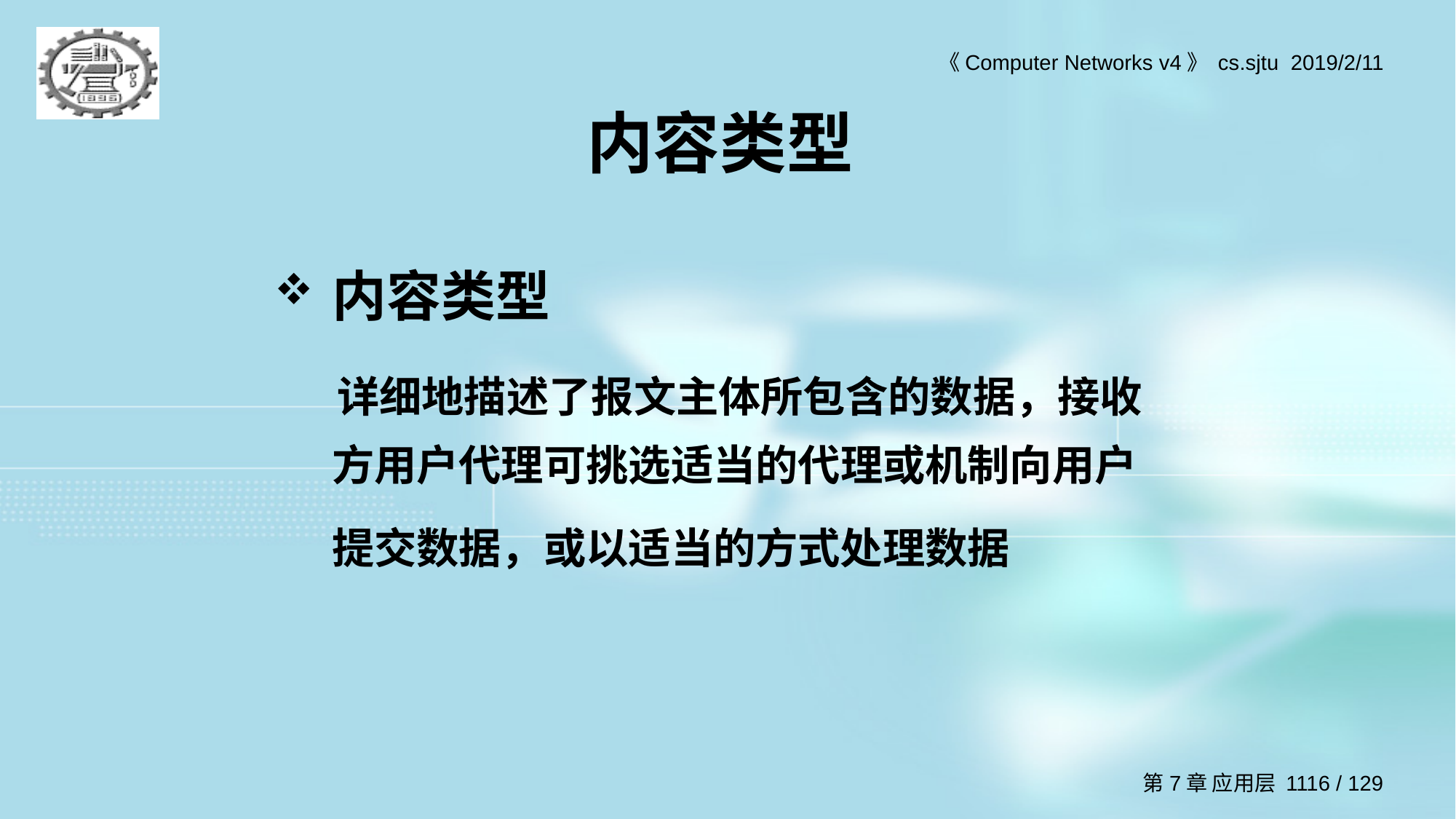

# 内容类型
内容类型
    详细地描述了报文主体所包含的数据，接收方用户代理可挑选适当的代理或机制向用户提交数据，或以适当的方式处理数据